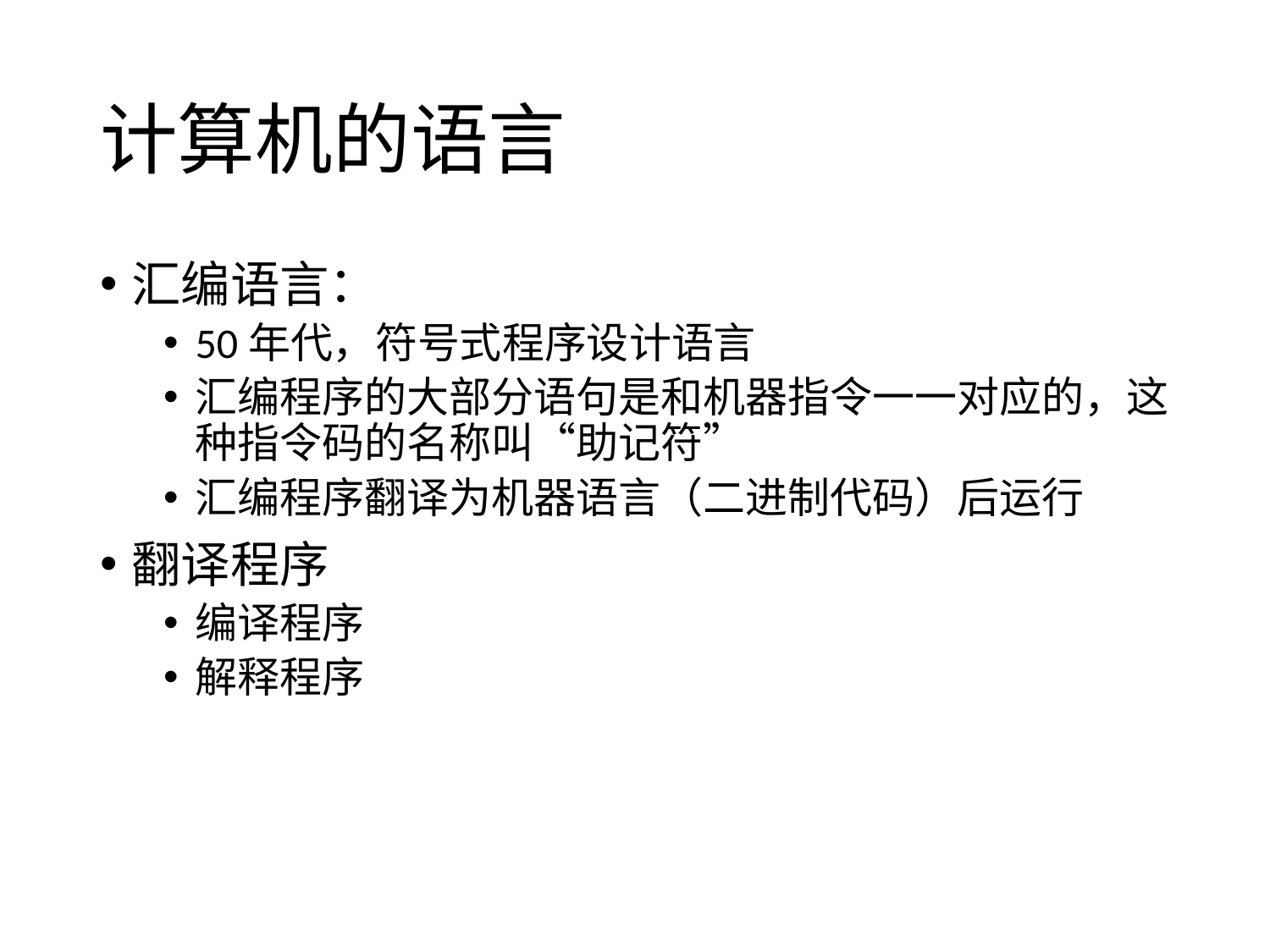

# 计算机的语言
汇编语言：
50年代，符号式程序设计语言
汇编程序的大部分语句是和机器指令一一对应的，这种指令码的名称叫“助记符”
汇编程序翻译为机器语言（二进制代码）后运行
翻译程序
编译程序
解释程序